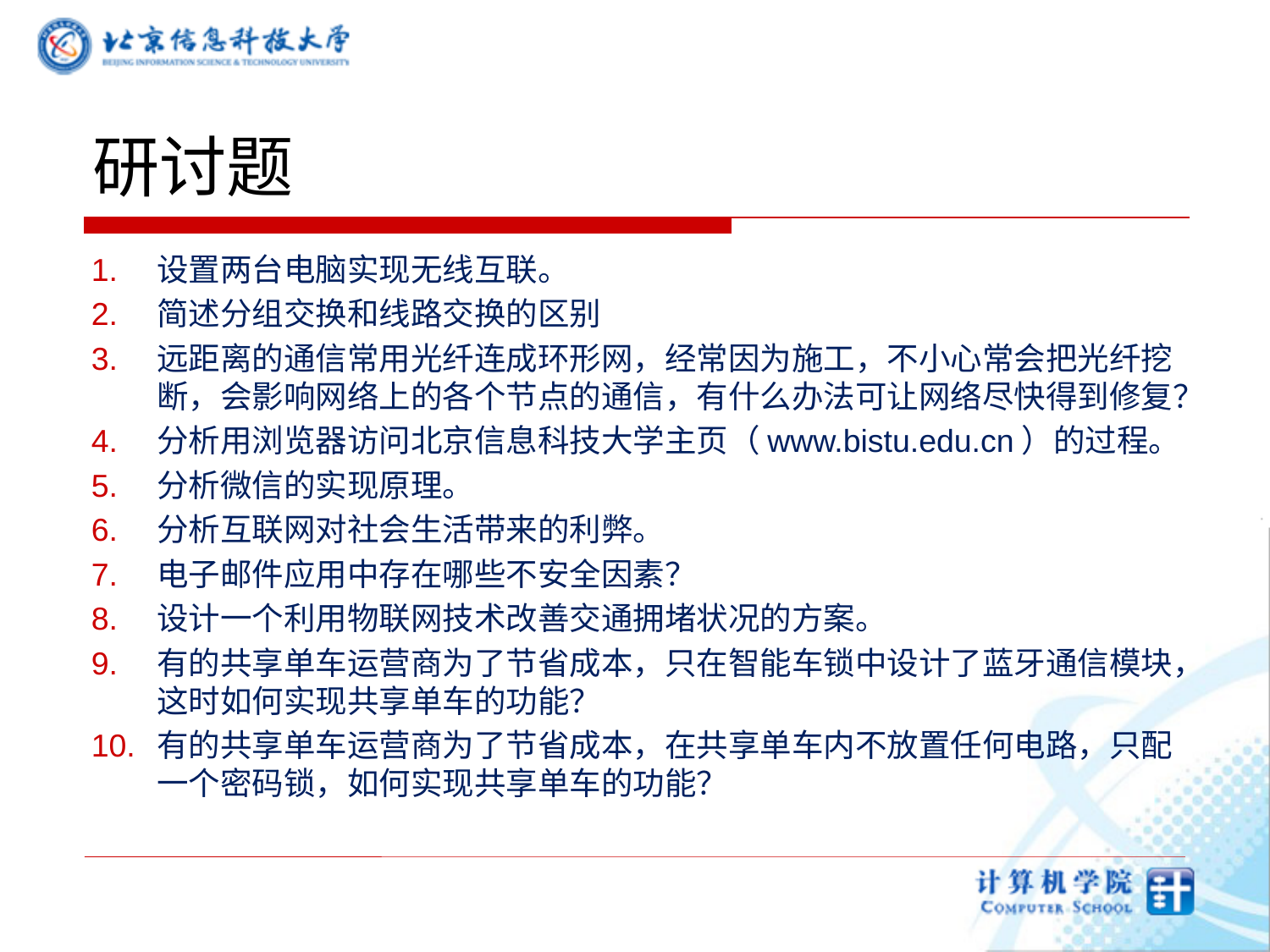

# 研讨题
设置两台电脑实现无线互联。
简述分组交换和线路交换的区别
远距离的通信常用光纤连成环形网，经常因为施工，不小心常会把光纤挖断，会影响网络上的各个节点的通信，有什么办法可让网络尽快得到修复？
分析用浏览器访问北京信息科技大学主页（www.bistu.edu.cn）的过程。
分析微信的实现原理。
分析互联网对社会生活带来的利弊。
电子邮件应用中存在哪些不安全因素？
设计一个利用物联网技术改善交通拥堵状况的方案。
有的共享单车运营商为了节省成本，只在智能车锁中设计了蓝牙通信模块，这时如何实现共享单车的功能？
有的共享单车运营商为了节省成本，在共享单车内不放置任何电路，只配一个密码锁，如何实现共享单车的功能？